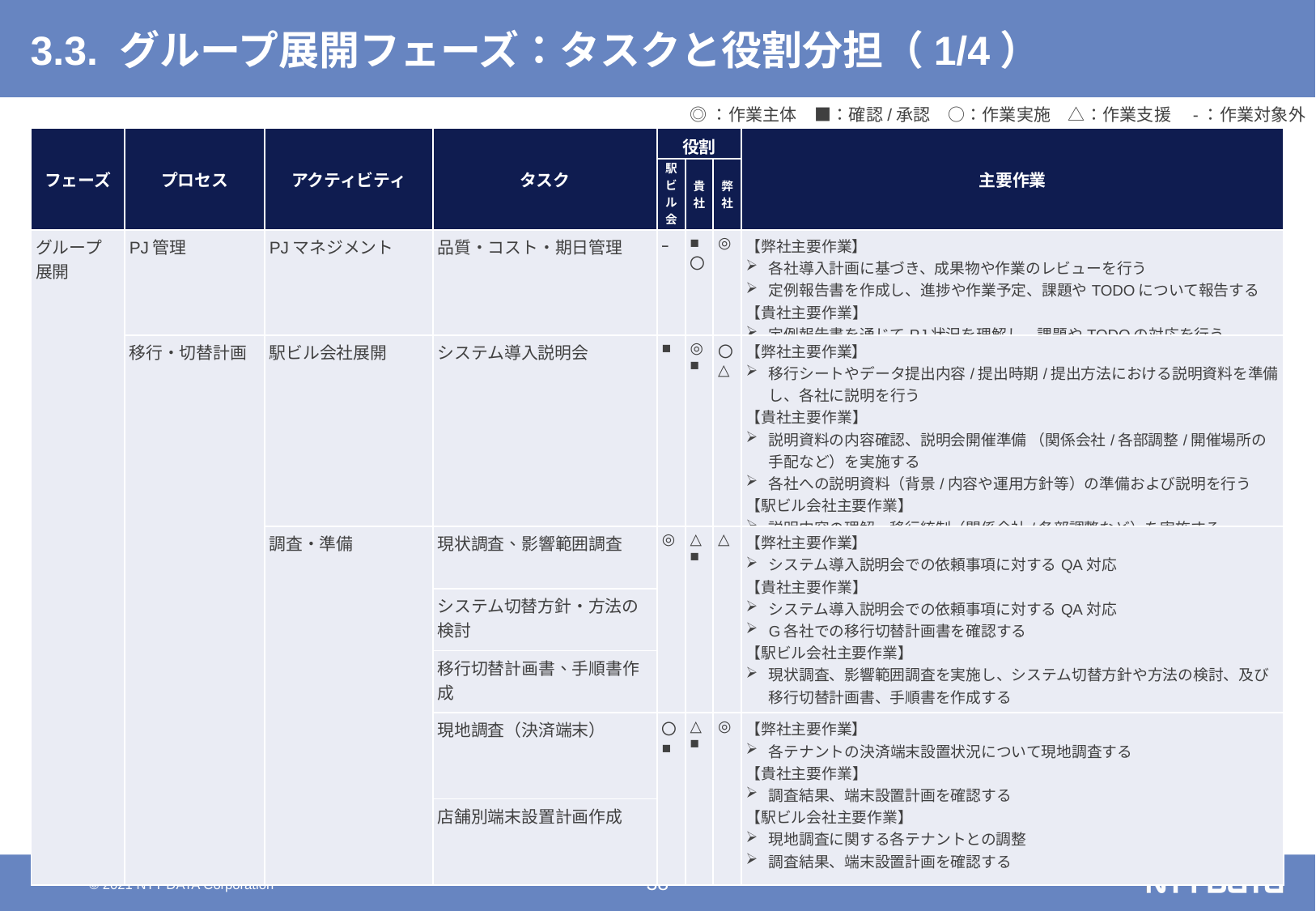

# 3.3. グループ展開フェーズ：タスクと役割分担（1/4）
◎：作業主体　■：確認/承認　○：作業実施　△：作業支援　-：作業対象外
| フェーズ | プロセス | アクティビティ | タスク | 役割 |  |  | 主要作業 |
| --- | --- | --- | --- | --- | --- | --- | --- |
|  |  |  |  | 駅ビル会社 | 貴社 | 弊社 |  |
| グループ 展開 | PJ管理 | PJマネジメント | 品質・コスト・期日管理 | ｰ | ■ 〇 | ◎ | 【弊社主要作業】 各社導入計画に基づき、成果物や作業のレビューを行う 定例報告書を作成し、進捗や作業予定、課題やTODOについて報告する 【貴社主要作業】 定例報告書を通じてPJ状況を理解し、課題やTODOの対応を行う |
|  | 移行・切替計画 | 駅ビル会社展開 | システム導入説明会 | ■ | ◎ ■ | 〇 △ | 【弊社主要作業】 移行シートやデータ提出内容/提出時期/提出方法における説明資料を準備し、各社に説明を行う 【貴社主要作業】 説明資料の内容確認、説明会開催準備 （関係会社/各部調整/開催場所の手配など）を実施する 各社への説明資料（背景/内容や運用方針等）の準備および説明を行う 【駅ビル会社主要作業】 説明内容の理解、移行統制（関係会社/各部調整など）を実施する |
|  |  | 調査・準備 | 現状調査、影響範囲調査 | ◎ | △ ■ | △ | 【弊社主要作業】 システム導入説明会での依頼事項に対するQA対応 【貴社主要作業】 システム導入説明会での依頼事項に対するQA対応 G各社での移行切替計画書を確認する 【駅ビル会社主要作業】 現状調査、影響範囲調査を実施し、システム切替方針や方法の検討、及び移行切替計画書、手順書を作成する |
|  |  |  | システム切替方針・方法の検討 |  |  |  |  |
|  |  |  | 移行切替計画書、手順書作成 |  |  |  |  |
|  |  |  | 現地調査（決済端末） | 〇 ■ | △ ■ | ◎ | 【弊社主要作業】 各テナントの決済端末設置状況について現地調査する 【貴社主要作業】 調査結果、端末設置計画を確認する 【駅ビル会社主要作業】 現地調査に関する各テナントとの調整 調査結果、端末設置計画を確認する |
|  |  |  | 店舗別端末設置計画作成 |  |  |  |  |